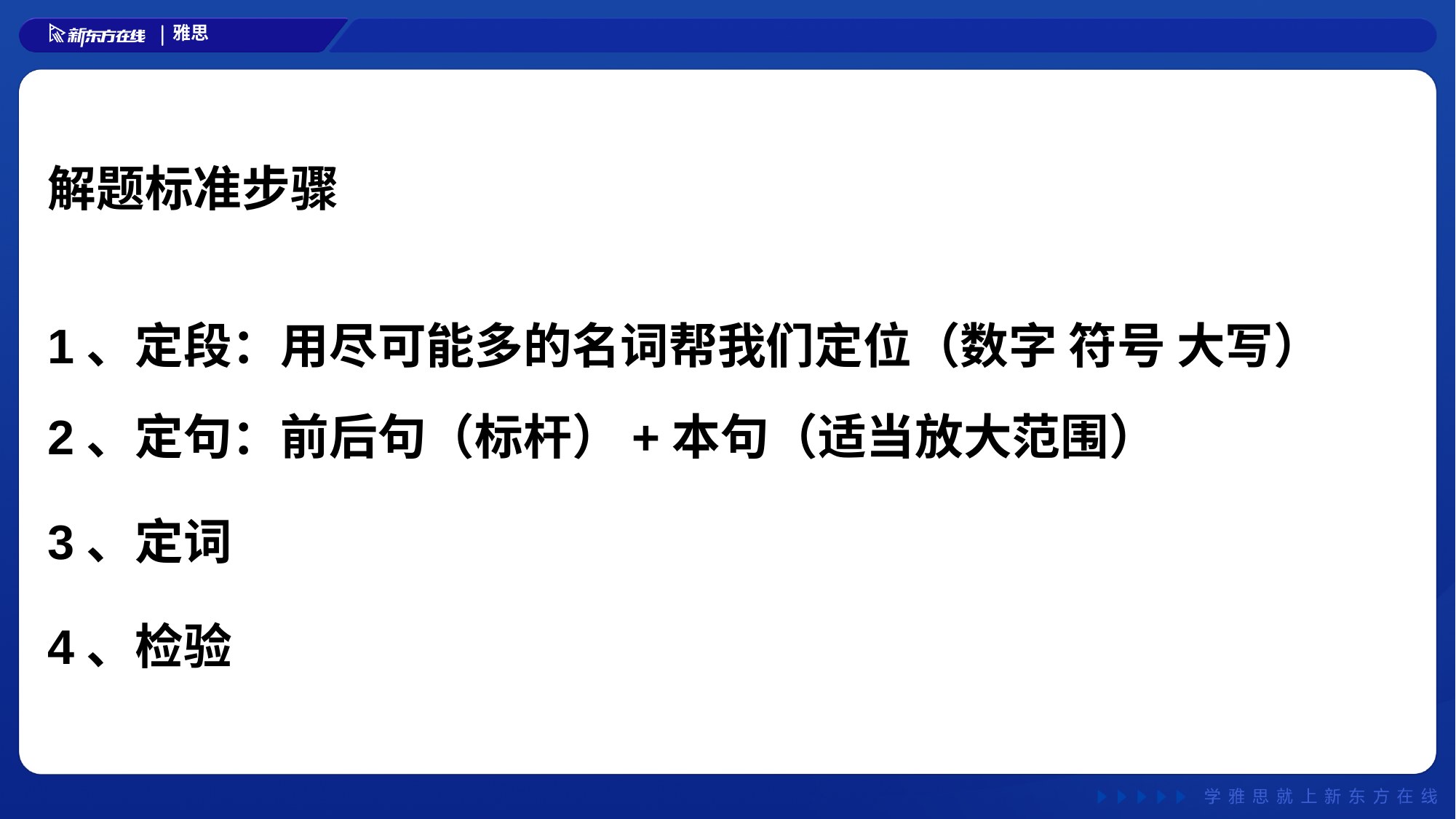

解题标准步骤

1、定段：用尽可能多的名词帮我们定位（数字 符号 大写）

2、定句：前后句（标杆）+本句（适当放大范围）

3、定词

4、检验